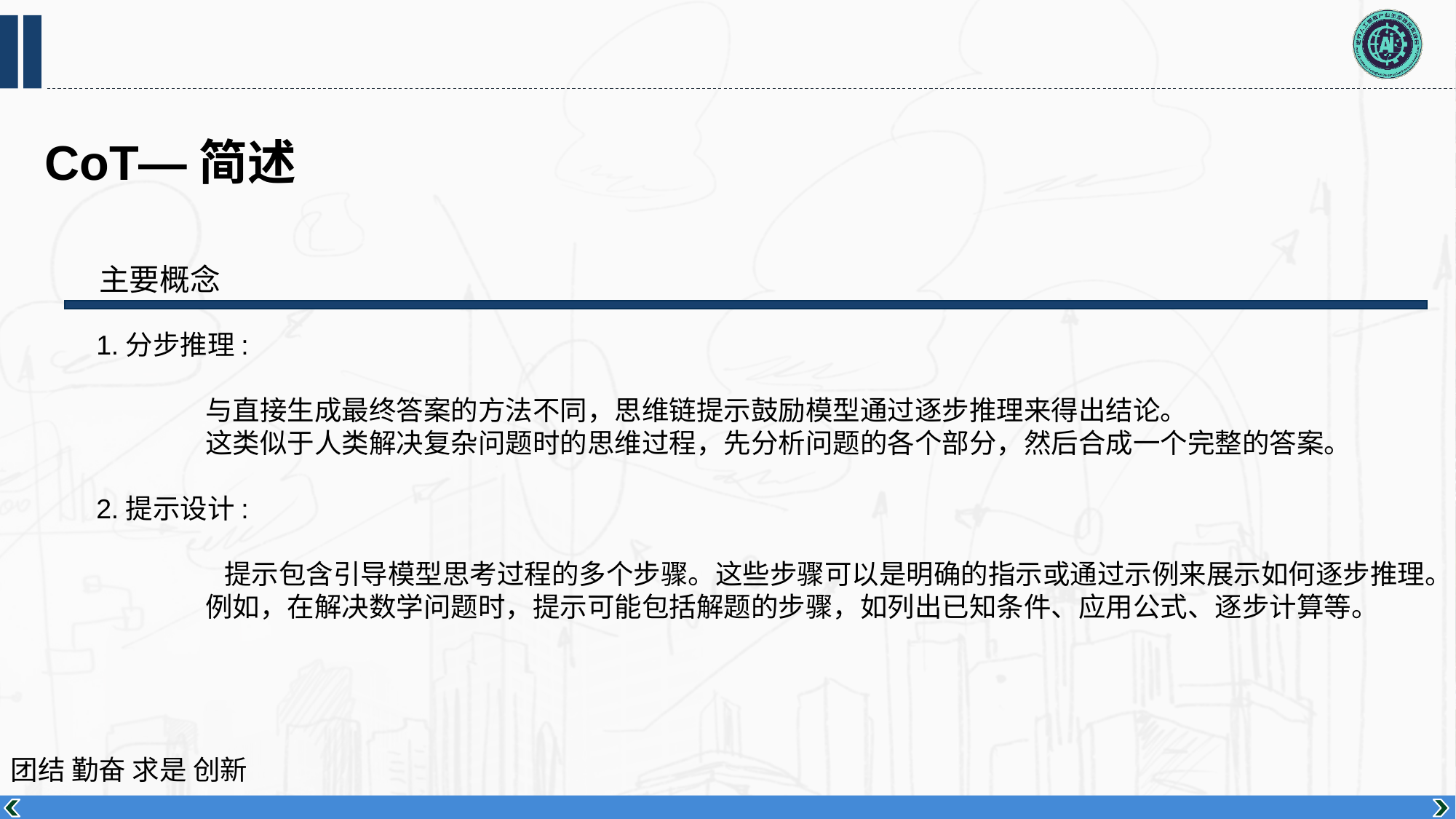

CoT—简述
 主要概念

1.分步推理:

	与直接生成最终答案的方法不同，思维链提示鼓励模型通过逐步推理来得出结论。
	这类似于人类解决复杂问题时的思维过程，先分析问题的各个部分，然后合成一个完整的答案。

2.提示设计:

	  提示包含引导模型思考过程的多个步骤。这些步骤可以是明确的指示或通过示例来展示如何逐步推理。            	例如，在解决数学问题时，提示可能包括解题的步骤，如列出已知条件、应用公式、逐步计算等。